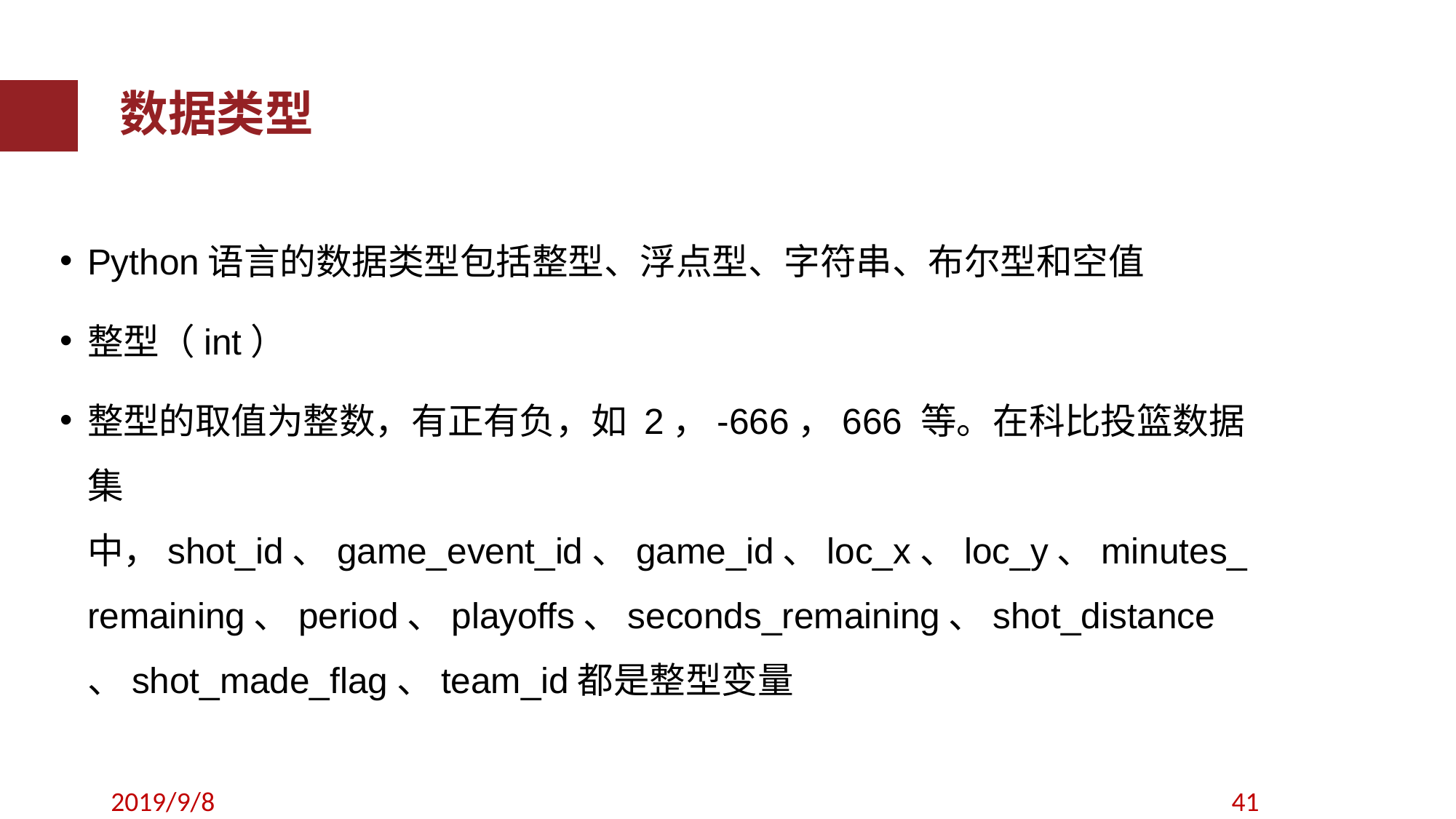

数据类型

Python语言的数据类型包括整型、浮点型、字符串、布尔型和空值
整型（int）
整型的取值为整数，有正有负，如 2，-666，666 等。在科比投篮数据集中，shot_id、game_event_id、game_id、loc_x、loc_y、minutes_remaining、period、playoffs、seconds_remaining、shot_distance、shot_made_flag、team_id都是整型变量
2019/9/8
41